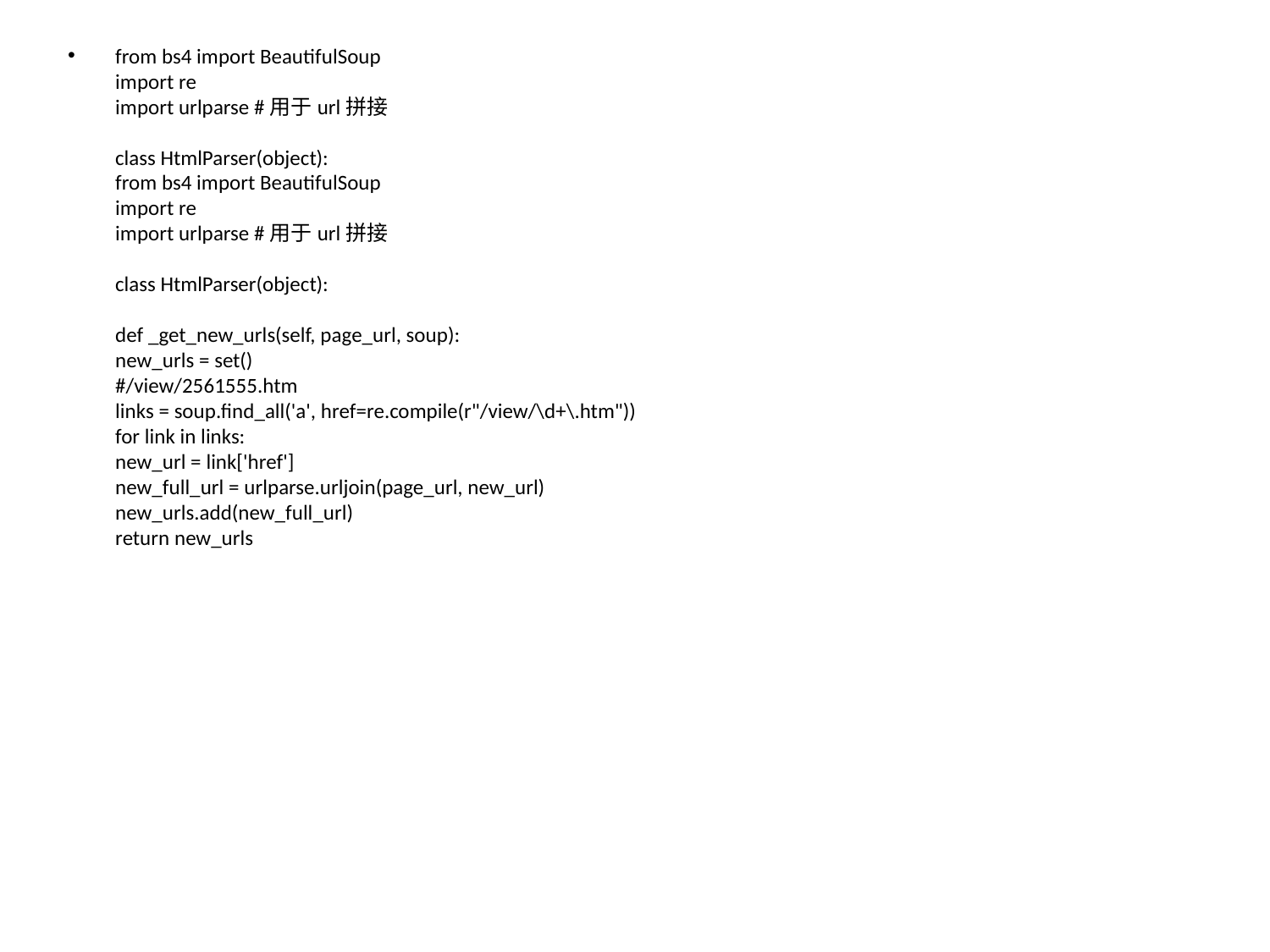

from bs4 import BeautifulSoup
import re
import urlparse #用于url拼接
class HtmlParser(object):
from bs4 import BeautifulSoup
import re
import urlparse #用于url拼接
class HtmlParser(object):
def _get_new_urls(self, page_url, soup):
new_urls = set()
#/view/2561555.htm
links = soup.find_all('a', href=re.compile(r"/view/\d+\.htm"))
for link in links:
new_url = link['href']
new_full_url = urlparse.urljoin(page_url, new_url)
new_urls.add(new_full_url)
return new_urls